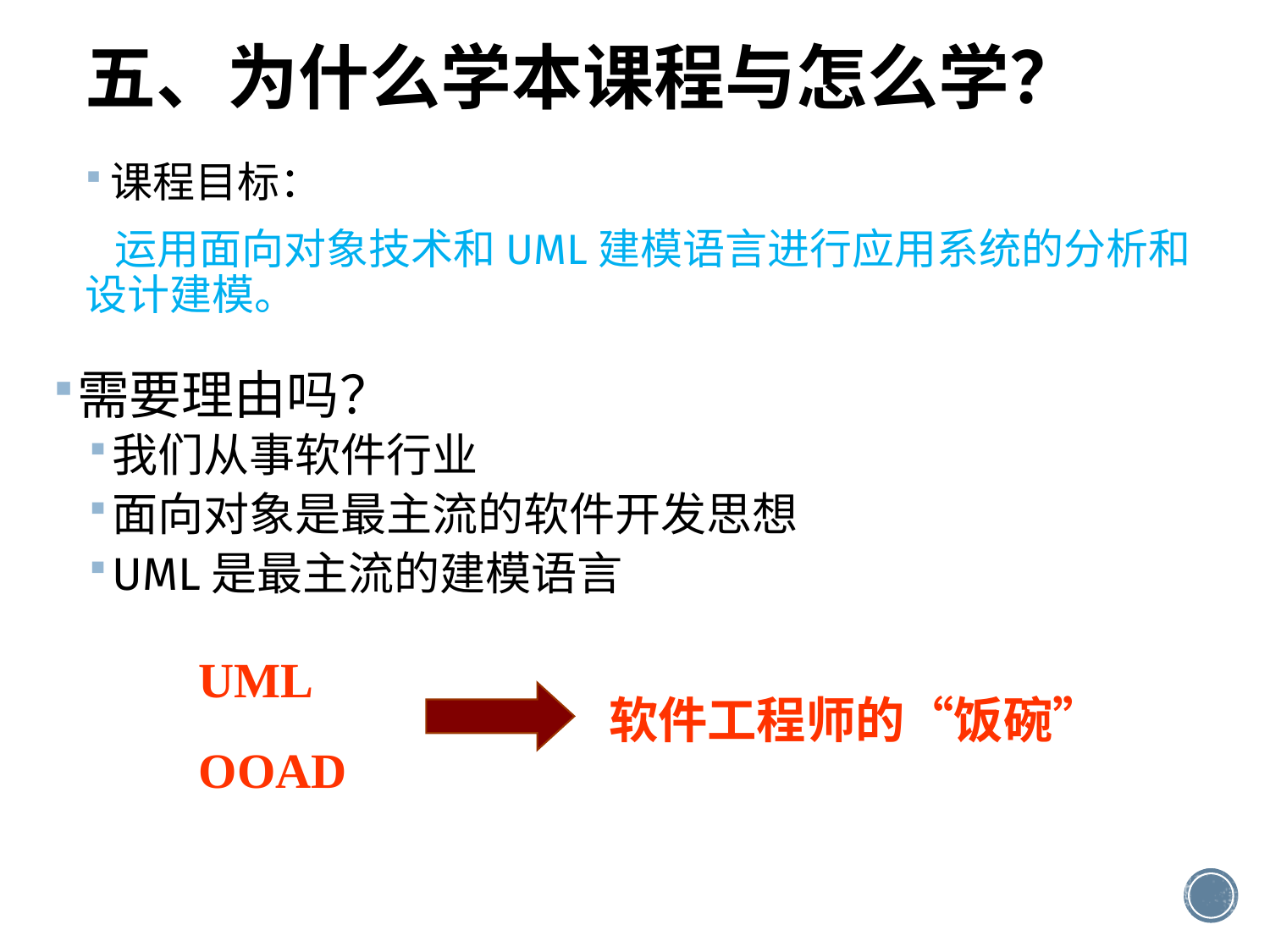

# 五、为什么学本课程与怎么学？
课程目标：
  运用面向对象技术和UML建模语言进行应用系统的分析和设计建模。

需要理由吗？
我们从事软件行业
面向对象是最主流的软件开发思想
UML是最主流的建模语言
UML

软件工程师的“饭碗”
OOAD